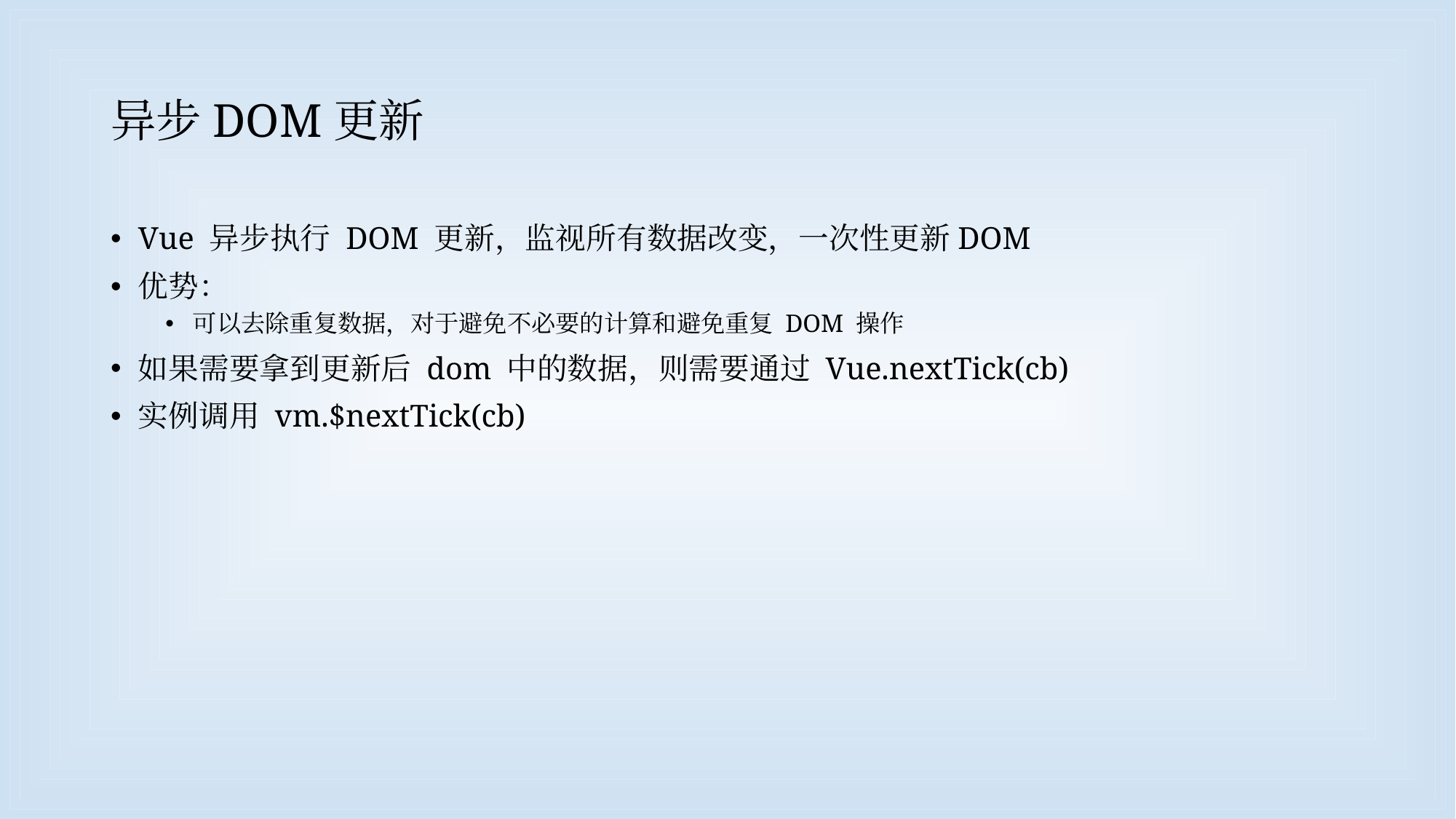

# 异步DOM更新
Vue 异步执行 DOM 更新，监视所有数据改变，一次性更新DOM
优势：
可以去除重复数据，对于避免不必要的计算和避免重复 DOM 操作
如果需要拿到更新后 dom 中的数据，则需要通过 Vue.nextTick(cb)
实例调用 vm.$nextTick(cb)